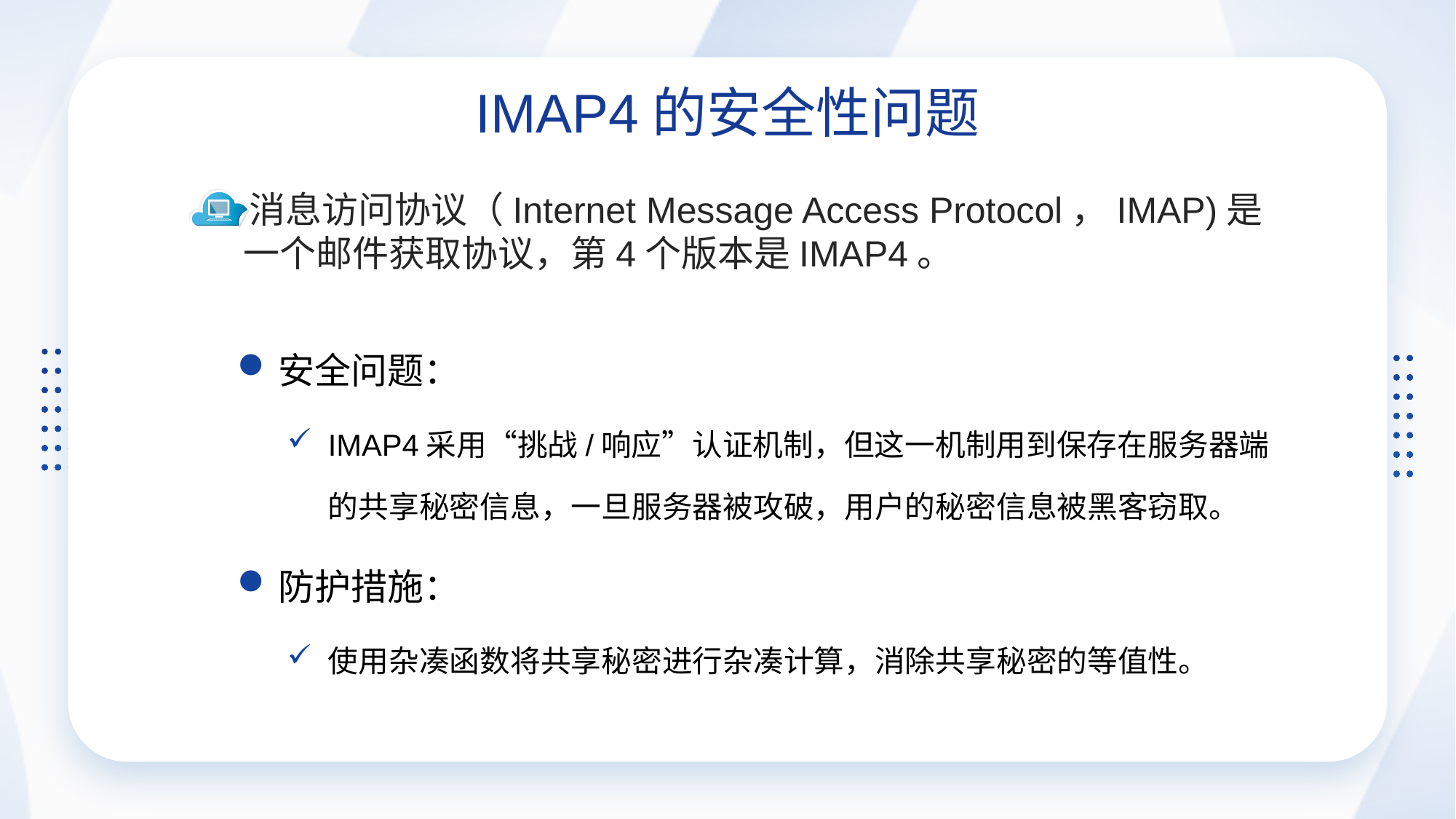

IMAP4的安全性问题
消息访问协议（Internet Message Access Protocol，IMAP)是一个邮件获取协议，第4个版本是IMAP4。
安全问题：
IMAP4采用“挑战/响应”认证机制，但这一机制用到保存在服务器端的共享秘密信息，一旦服务器被攻破，用户的秘密信息被黑客窃取。
防护措施：
使用杂凑函数将共享秘密进行杂凑计算，消除共享秘密的等值性。